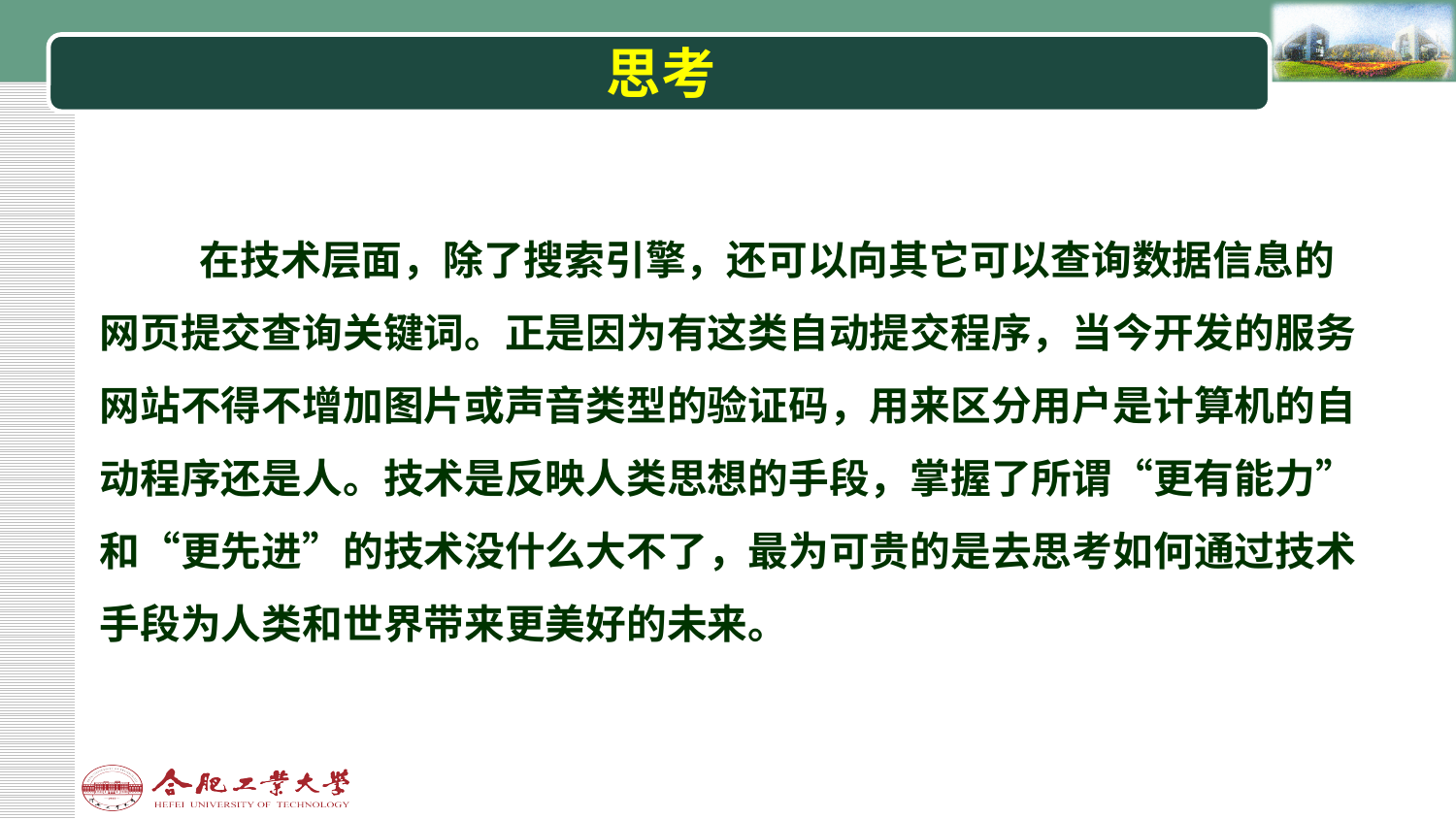

# 思考
在技术层面，除了搜索引擎，还可以向其它可以查询数据信息的网页提交查询关键词。正是因为有这类自动提交程序，当今开发的服务网站不得不增加图片或声音类型的验证码，用来区分用户是计算机的自动程序还是人。技术是反映人类思想的手段，掌握了所谓“更有能力”和“更先进”的技术没什么大不了，最为可贵的是去思考如何通过技术手段为人类和世界带来更美好的未来。